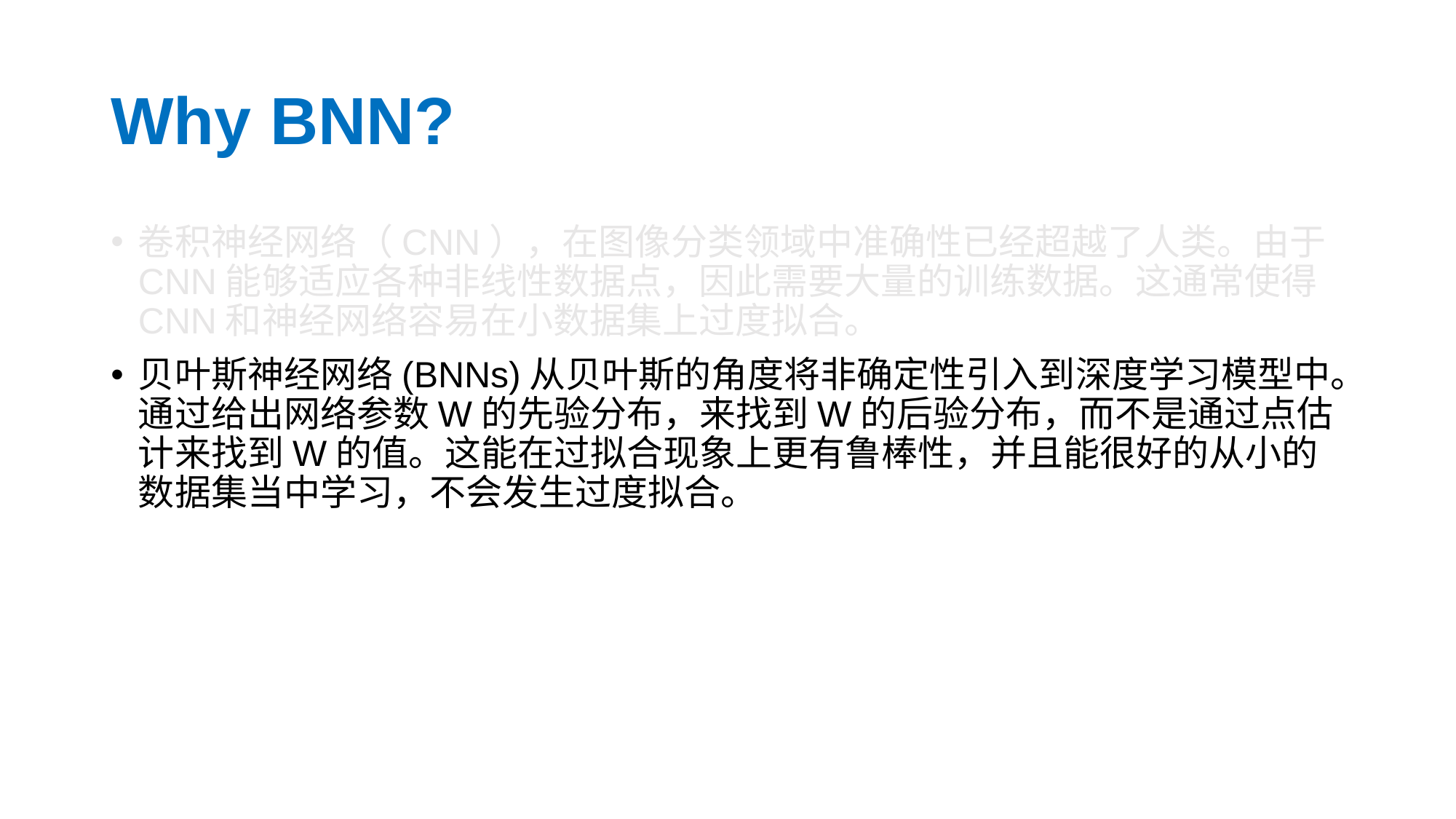

# Why BNN?
卷积神经网络（CNN），在图像分类领域中准确性已经超越了人类。由于CNN能够适应各种非线性数据点，因此需要大量的训练数据。这通常使得CNN和神经网络容易在小数据集上过度拟合。
贝叶斯神经网络(BNNs)从贝叶斯的角度将非确定性引入到深度学习模型中。通过给出网络参数W的先验分布，来找到W的后验分布，而不是通过点估计来找到W的值。这能在过拟合现象上更有鲁棒性，并且能很好的从小的数据集当中学习，不会发生过度拟合。